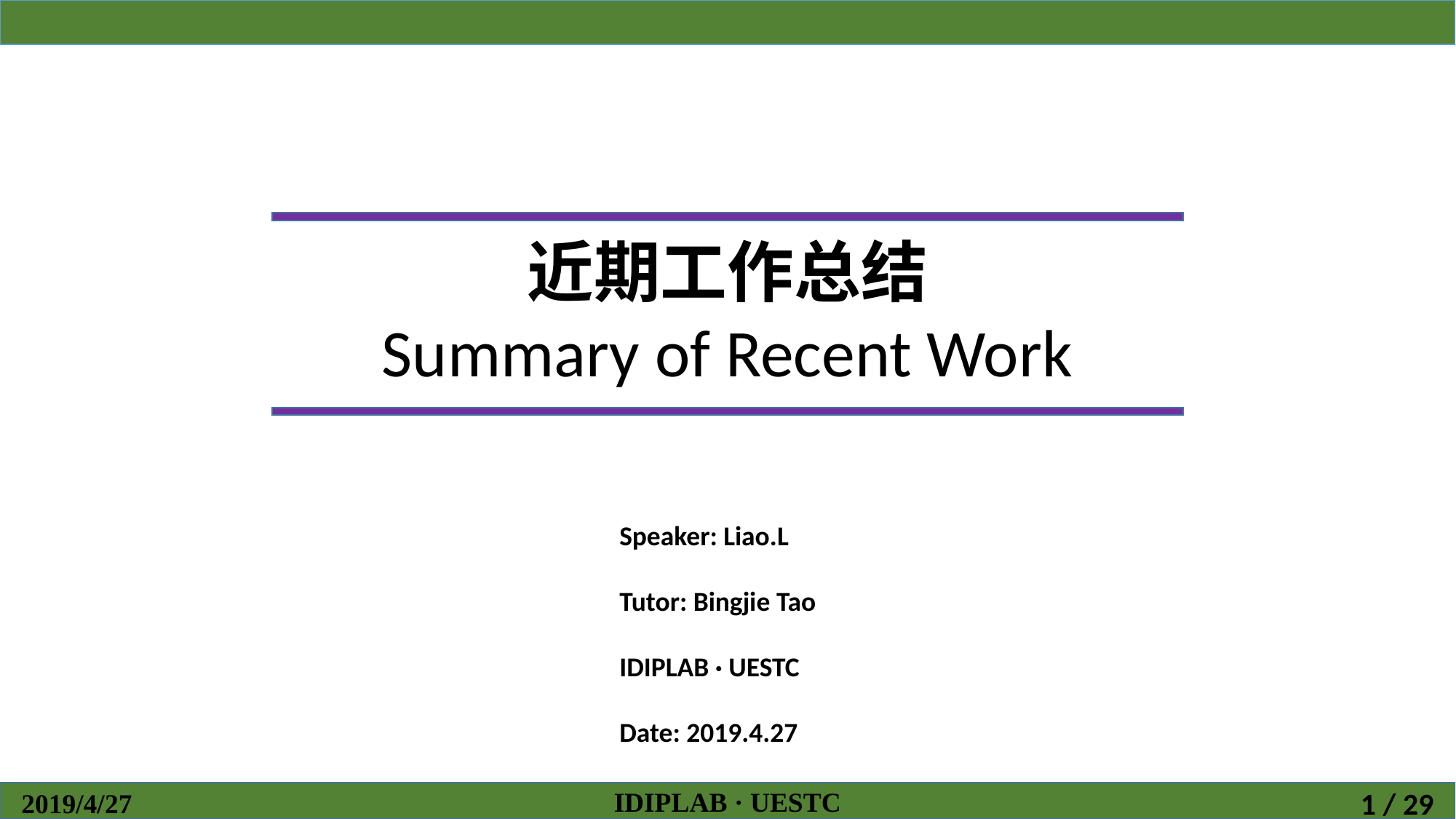

近期工作总结
Summary of Recent Work

Speaker: Liao.L
Tutor: Bingjie Tao
IDIPLAB · UESTC
Date: 2019.4.27
IDIPLAB · UESTC
2019/4/27
1 / 29